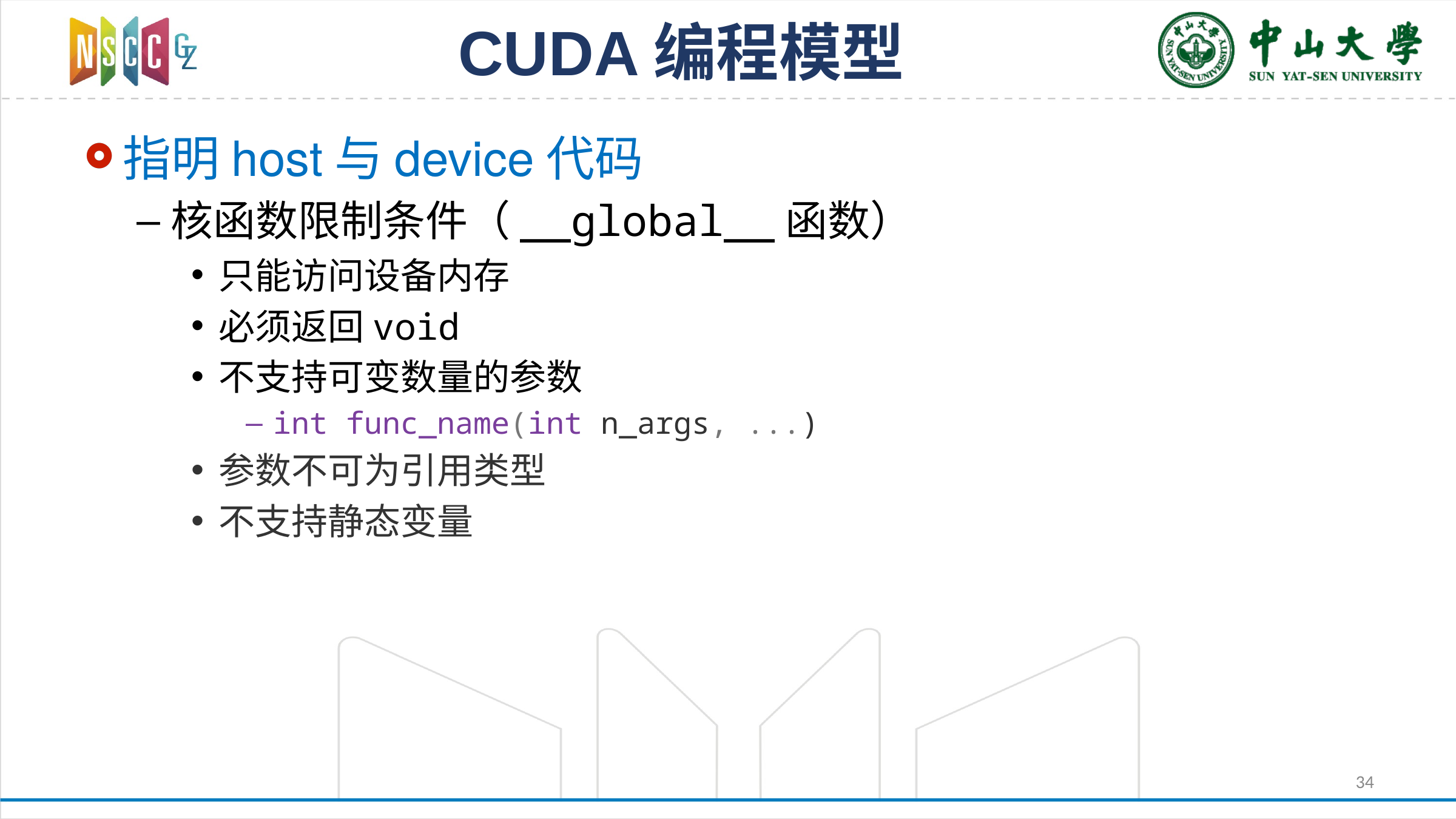

# CUDA编程模型
指明host与device代码
核函数限制条件（__global__函数）
只能访问设备内存
必须返回void
不支持可变数量的参数
int func_name(int n_args, ...)
参数不可为引用类型
不支持静态变量

34